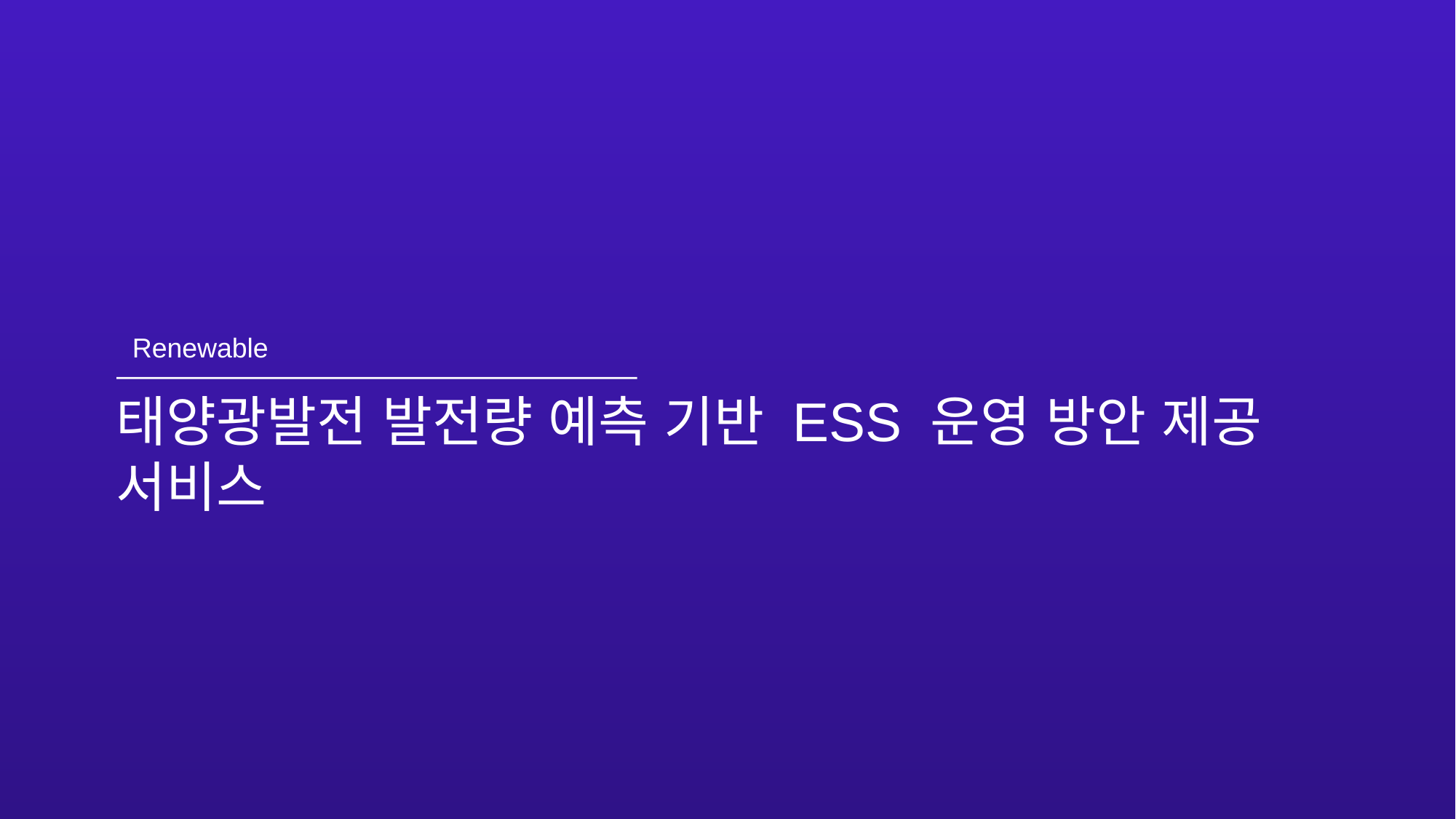

Renewable

태양광발전 발전량 예측 기반 ESS 운영 방안 제공 서비스